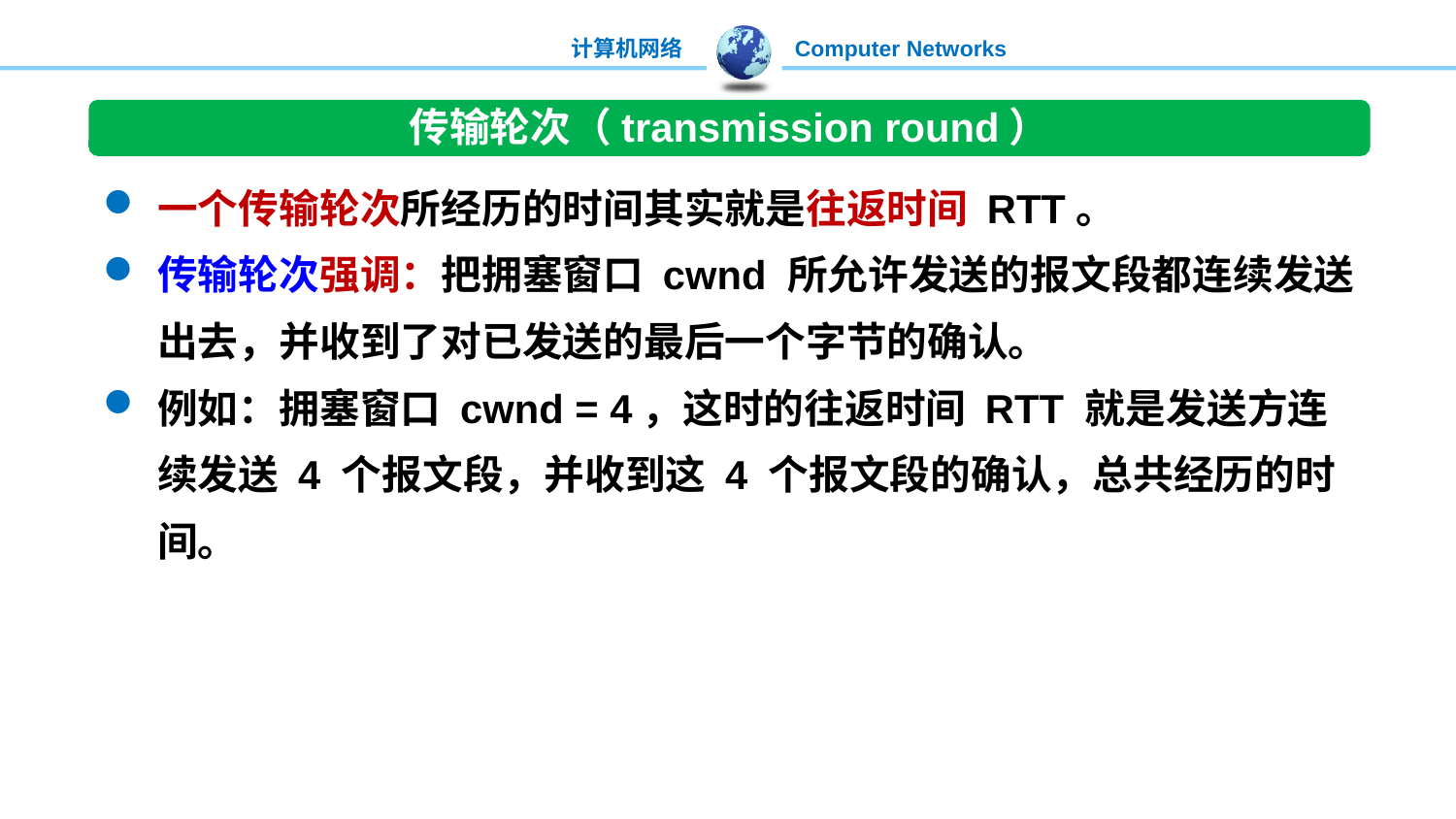

传输轮次（transmission round）

一个传输轮次所经历的时间其实就是往返时间 RTT。
传输轮次强调：把拥塞窗口 cwnd 所允许发送的报文段都连续发送出去，并收到了对已发送的最后一个字节的确认。
例如：拥塞窗口 cwnd = 4，这时的往返时间 RTT 就是发送方连续发送 4 个报文段，并收到这 4 个报文段的确认，总共经历的时间。